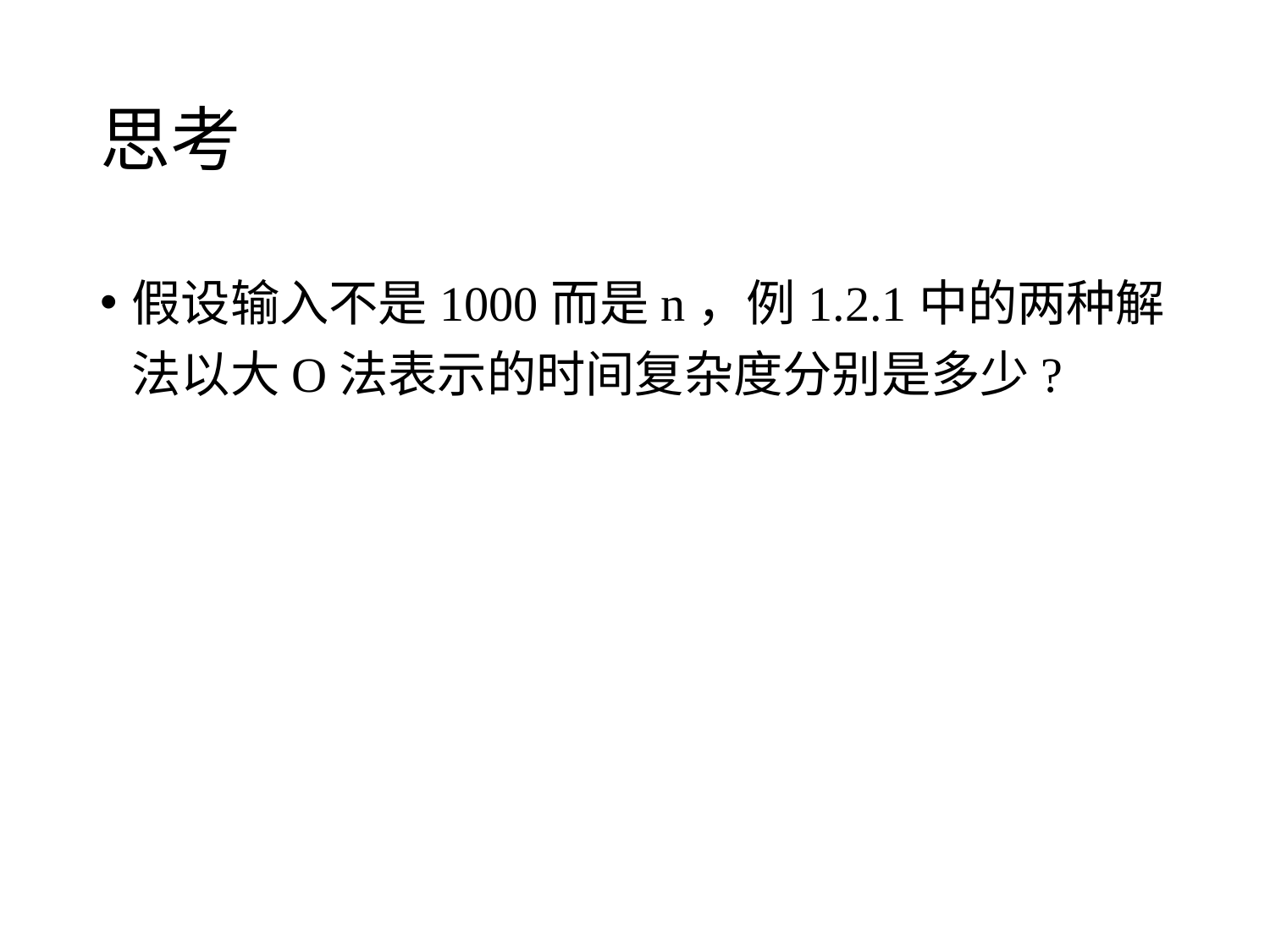

# 思考
假设输入不是1000而是n，例1.2.1中的两种解法以大O法表示的时间复杂度分别是多少?